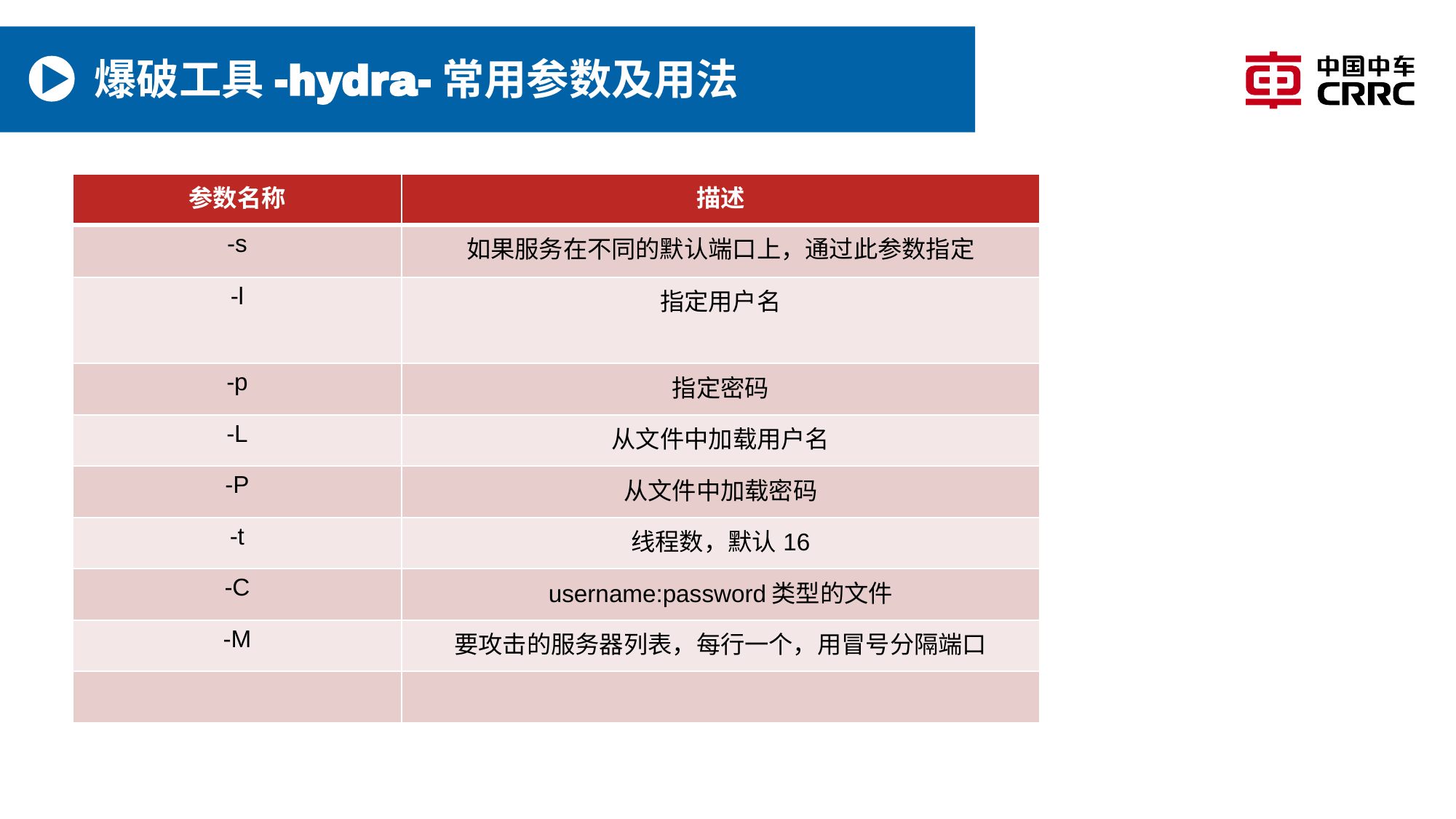

# 爆破工具-hydra-常用参数及用法
| 参数名称 | 描述 |
| --- | --- |
| -s | 如果服务在不同的默认端口上，通过此参数指定 |
| -l | 指定用户名 |
| -p | 指定密码 |
| -L | 从文件中加载用户名 |
| -P | 从文件中加载密码 |
| -t | 线程数，默认16 |
| -C | username:password类型的文件 |
| -M | 要攻击的服务器列表，每行一个，用冒号分隔端口 |
|  |  |
41